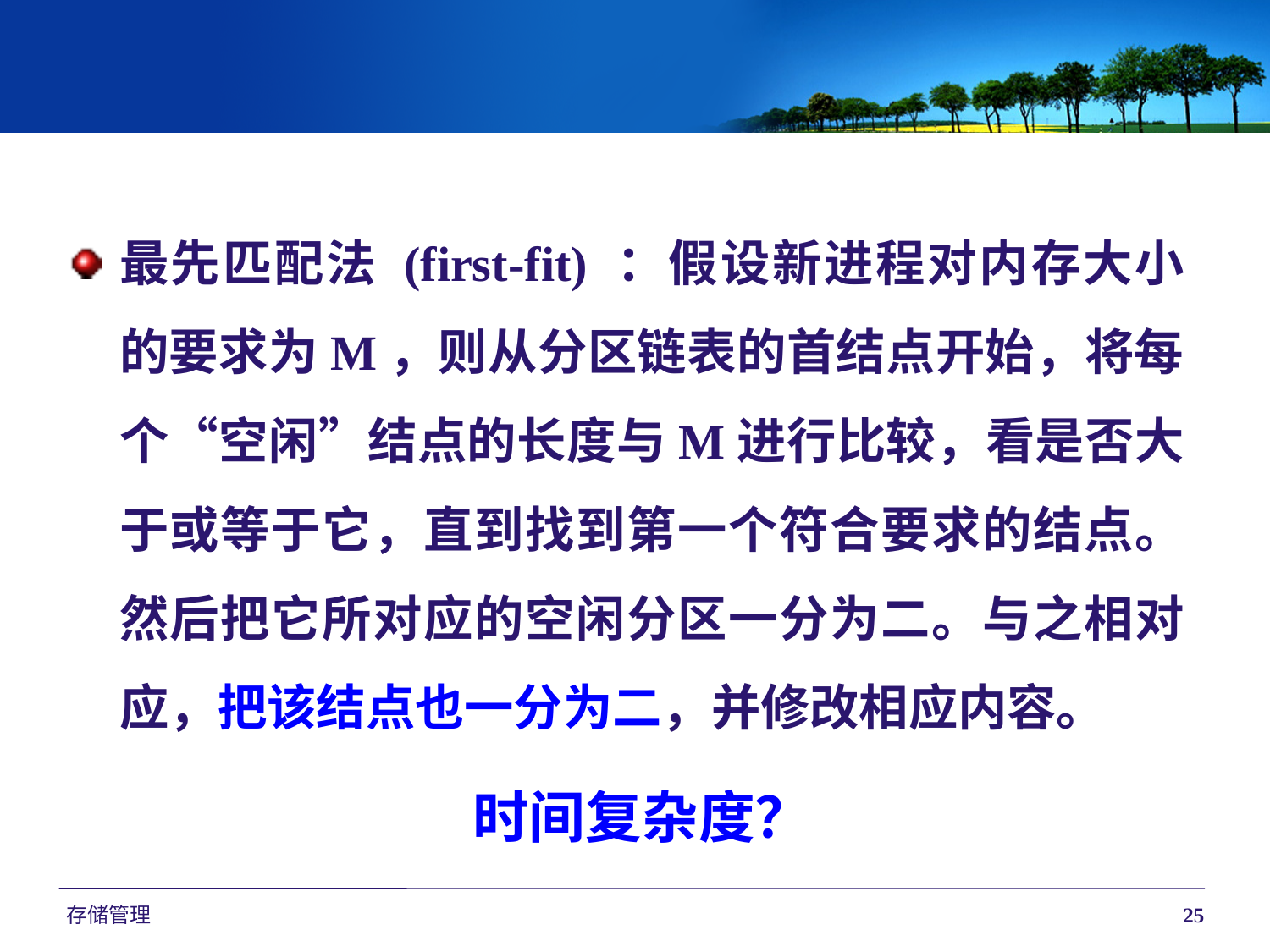

最先匹配法 (first-fit) ：假设新进程对内存大小的要求为M，则从分区链表的首结点开始，将每个“空闲”结点的长度与M进行比较，看是否大于或等于它，直到找到第一个符合要求的结点。然后把它所对应的空闲分区一分为二。与之相对应，把该结点也一分为二，并修改相应内容。
时间复杂度？
存储管理
25